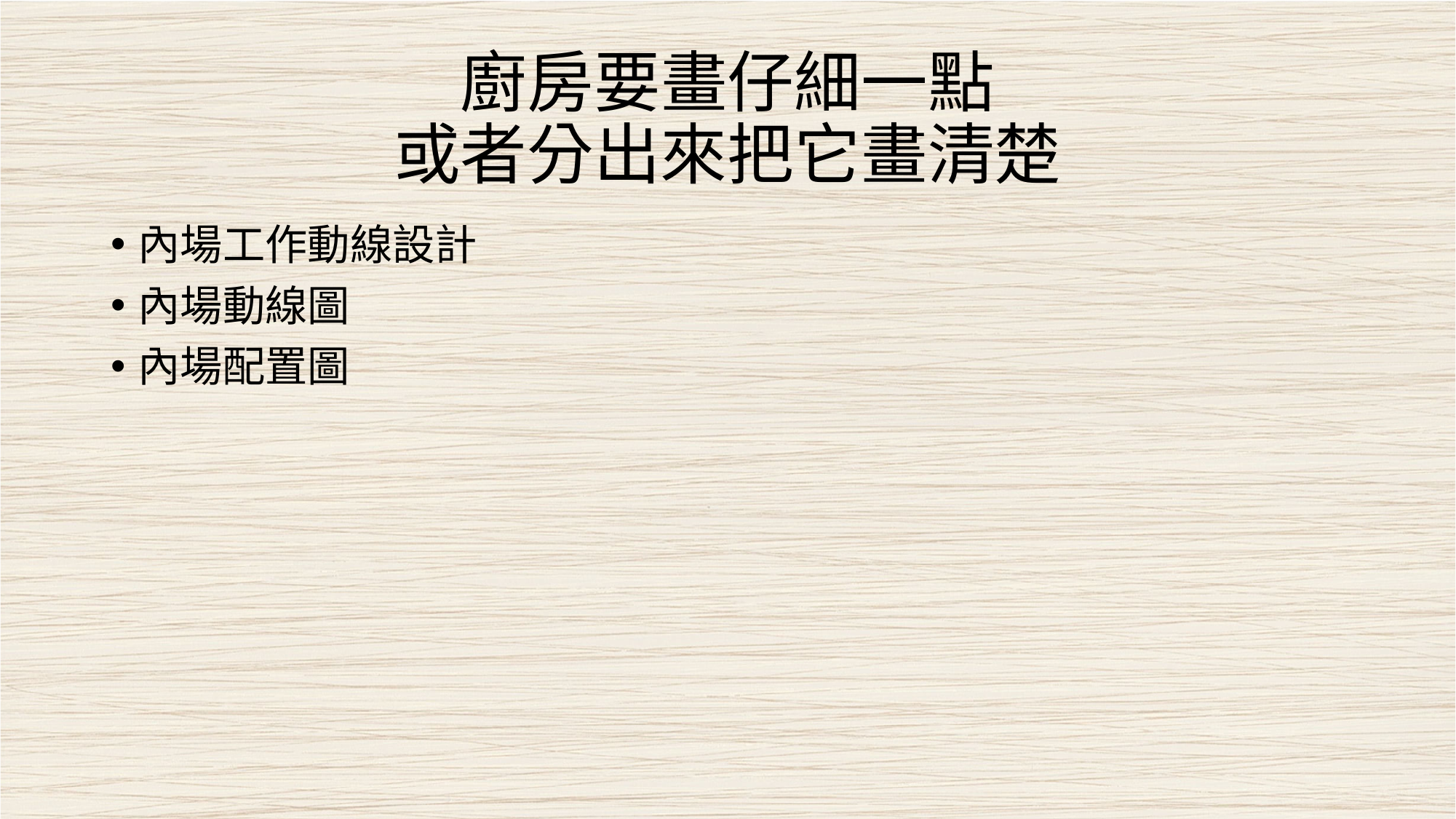

# 廚房要畫仔細一點 或者分出來把它畫清楚
內場工作動線設計
內場動線圖
內場配置圖